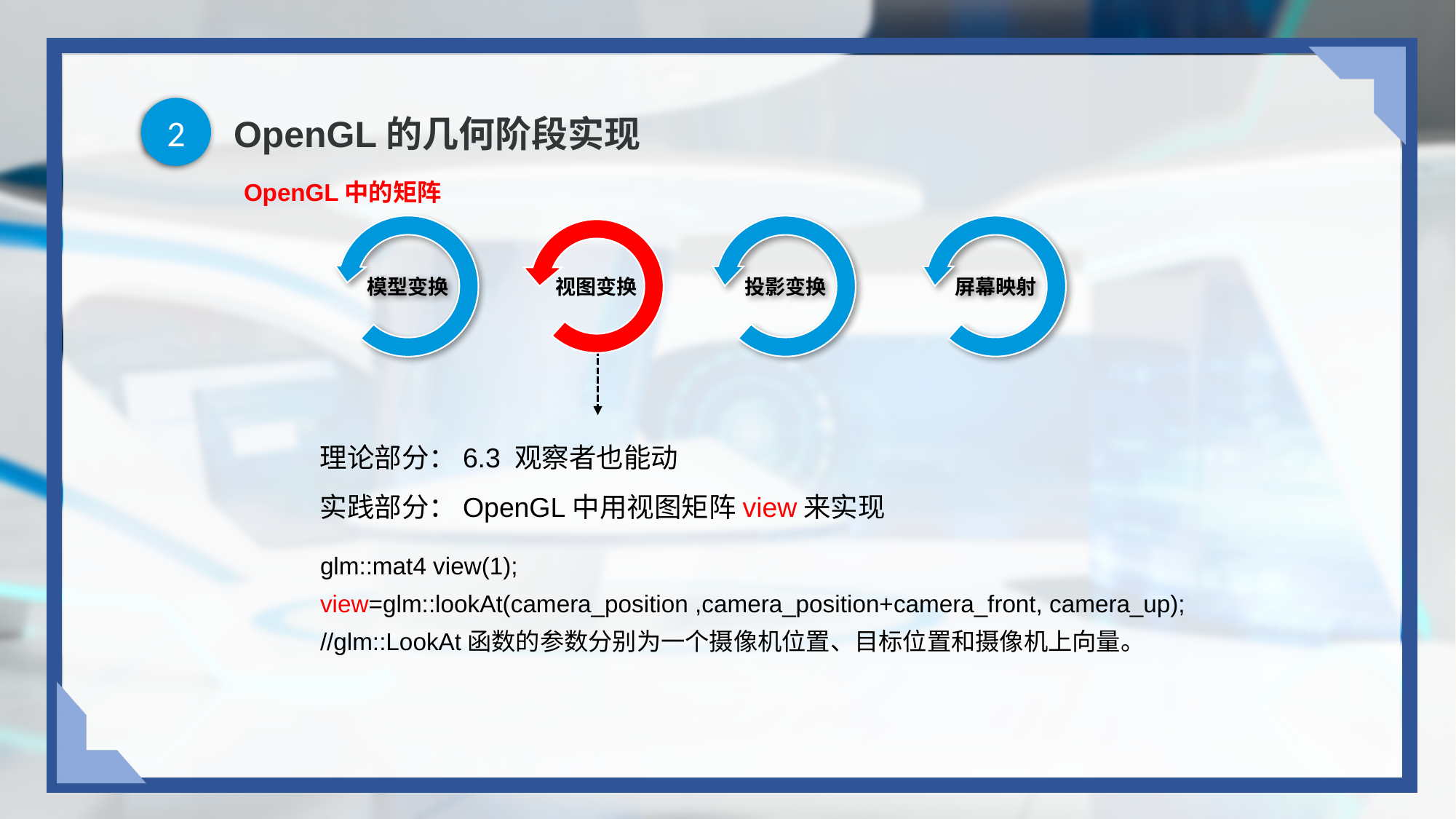

2
# OpenGL的几何阶段实现
OpenGL中的矩阵

模型变换
视图变换
投影变换
屏幕映射
理论部分：6.3 观察者也能动
实践部分：OpenGL中用视图矩阵view来实现
glm::mat4 view(1);
view=glm::lookAt(camera_position ,camera_position+camera_front, camera_up);
//glm::LookAt函数的参数分别为一个摄像机位置、目标位置和摄像机上向量。